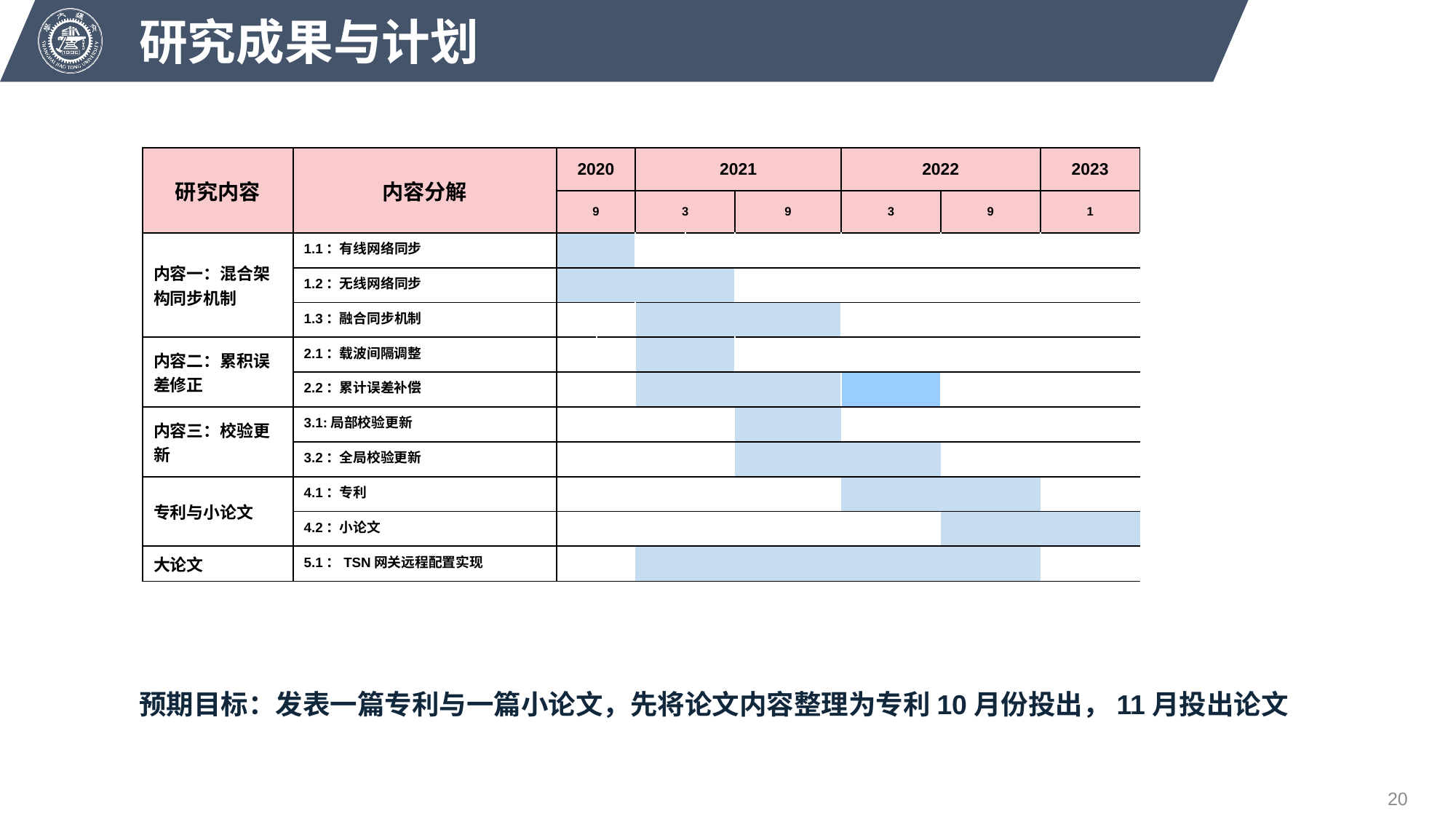

研究成果与计划
| 研究内容 | 内容分解 | 2020 |  | 2021 |  |  | 2022 |  | 2023 |
| --- | --- | --- | --- | --- | --- | --- | --- | --- | --- |
|  |  | 9 |  | 3 |  | 9 | 3 | 9 | 1 |
| 内容一：混合架构同步机制 | 1.1：有线网络同步 |  |  |  |  |  |  |  |  |
|  | 1.2：无线网络同步 |  |  |  |  |  |  |  |  |
|  | 1.3：融合同步机制 |  |  |  |  |  |  |  |  |
| 内容二：累积误差修正 | 2.1：载波间隔调整 |  |  |  |  |  |  |  |  |
|  | 2.2：累计误差补偿 |  |  |  |  |  |  |  |  |
| 内容三：校验更新 | 3.1:局部校验更新 |  |  |  |  |  |  |  |  |
|  | 3.2：全局校验更新 |  |  |  |  |  |  |  |  |
| 专利与小论文 | 4.1：专利 |  |  |  |  |  |  |  |  |
|  | 4.2：小论文 |  |  |  |  |  |  |  |  |
| 大论文 | 5.1：TSN网关远程配置实现 |  |  |  |  |  |  |  |  |
预期目标：发表一篇专利与一篇小论文，先将论文内容整理为专利10月份投出，11月投出论文
20